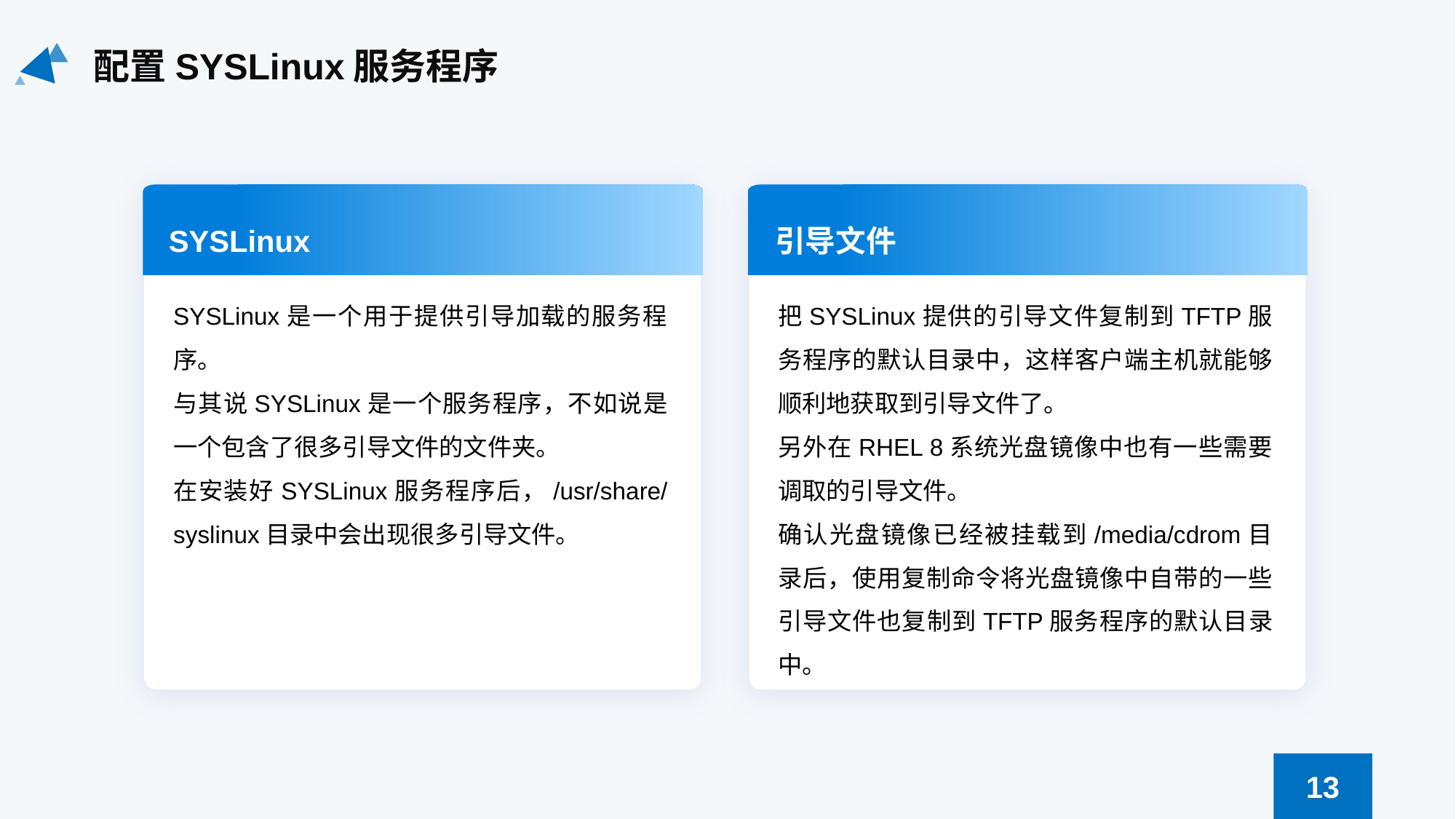

配置SYSLinux服务程序

SYSLinux
引导文件
SYSLinux是一个用于提供引导加载的服务程序。
与其说SYSLinux是一个服务程序，不如说是一个包含了很多引导文件的文件夹。
在安装好SYSLinux服务程序后，/usr/share/syslinux目录中会出现很多引导文件。
把SYSLinux提供的引导文件复制到TFTP服务程序的默认目录中，这样客户端主机就能够顺利地获取到引导文件了。
另外在RHEL 8系统光盘镜像中也有一些需要调取的引导文件。
确认光盘镜像已经被挂载到/media/cdrom目录后，使用复制命令将光盘镜像中自带的一些引导文件也复制到TFTP服务程序的默认目录中。

13